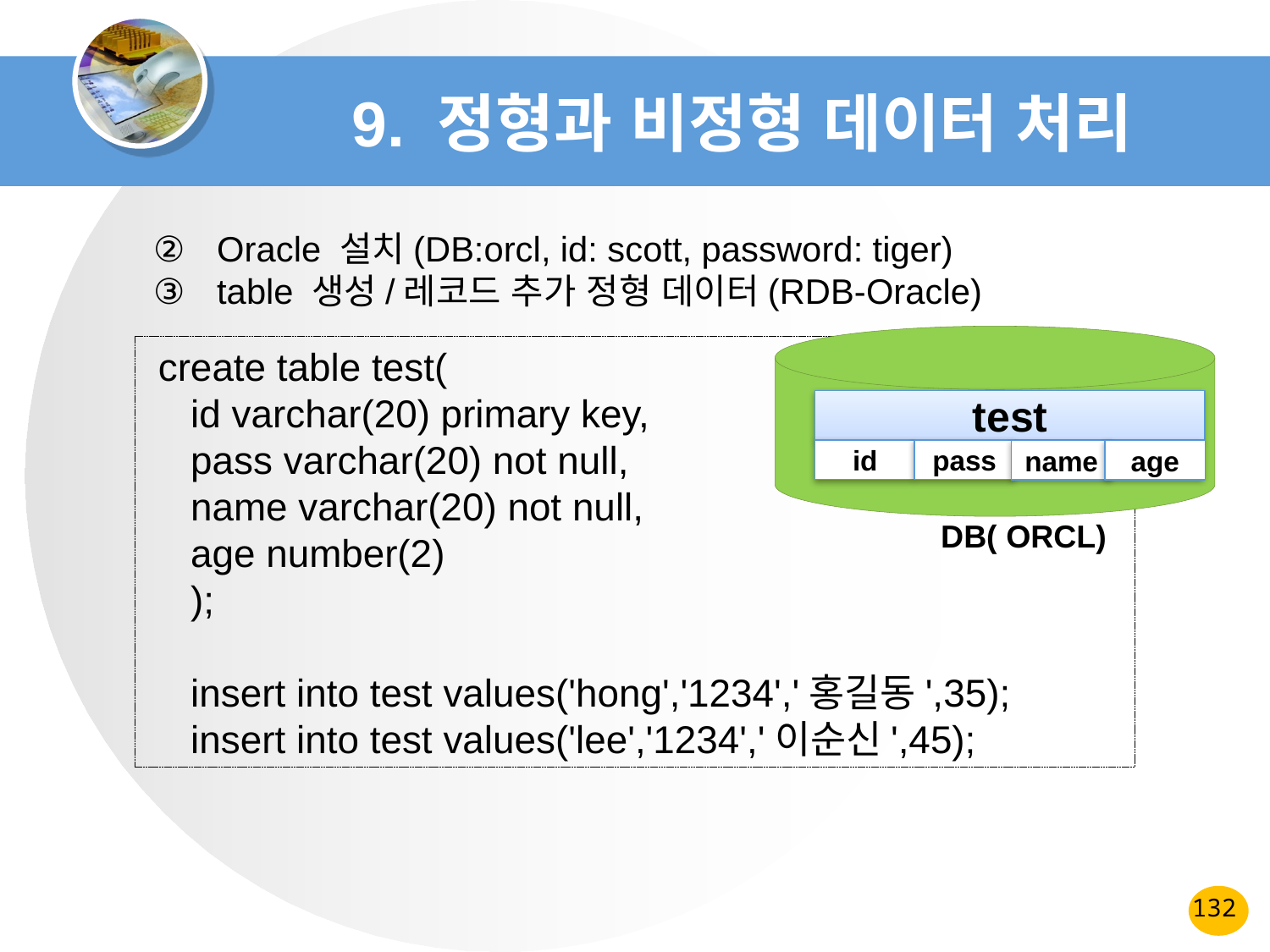

# 9. 정형과 비정형 데이터 처리
Oracle 설치(DB:orcl, id: scott, password: tiger)
table 생성/레코드 추가 정형 데이터(RDB-Oracle)

 create table test(
    id varchar(20) primary key,
    pass varchar(20) not null,
    name varchar(20) not null,
    age number(2)
    );

    insert into test values('hong','1234','홍길동',35);
    insert into test values('lee','1234','이순신',45);
test
id
pass
name
age
DB( ORCL)
132